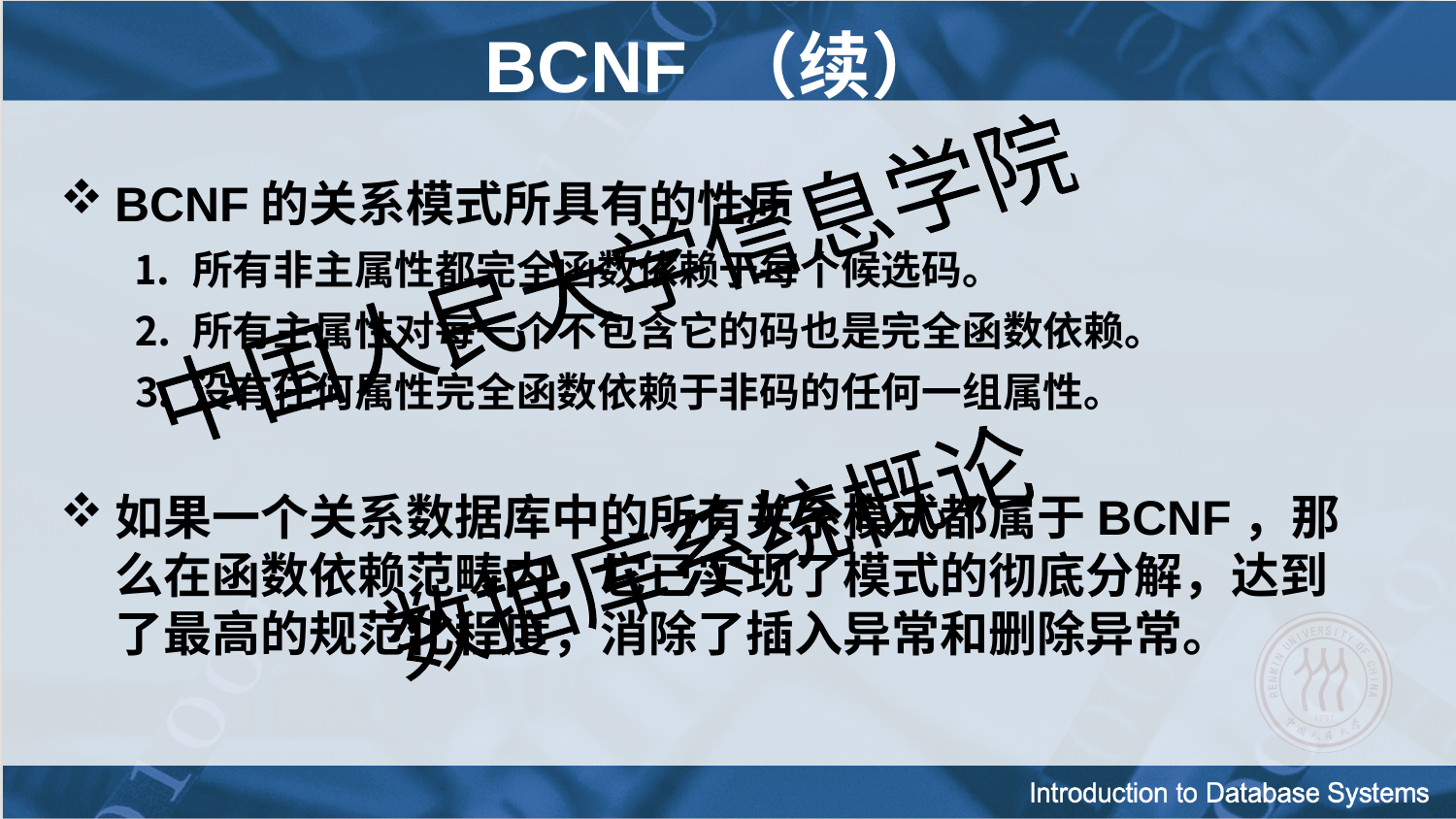

# BCNF （续）
BCNF的关系模式所具有的性质
⒈ 所有非主属性都完全函数依赖于每个候选码。
⒉ 所有主属性对每一个不包含它的码也是完全函数依赖。
⒊ 没有任何属性完全函数依赖于非码的任何一组属性。

如果一个关系数据库中的所有关系模式都属于BCNF，那么在函数依赖范畴内，它已实现了模式的彻底分解，达到了最高的规范化程度，消除了插入异常和删除异常。